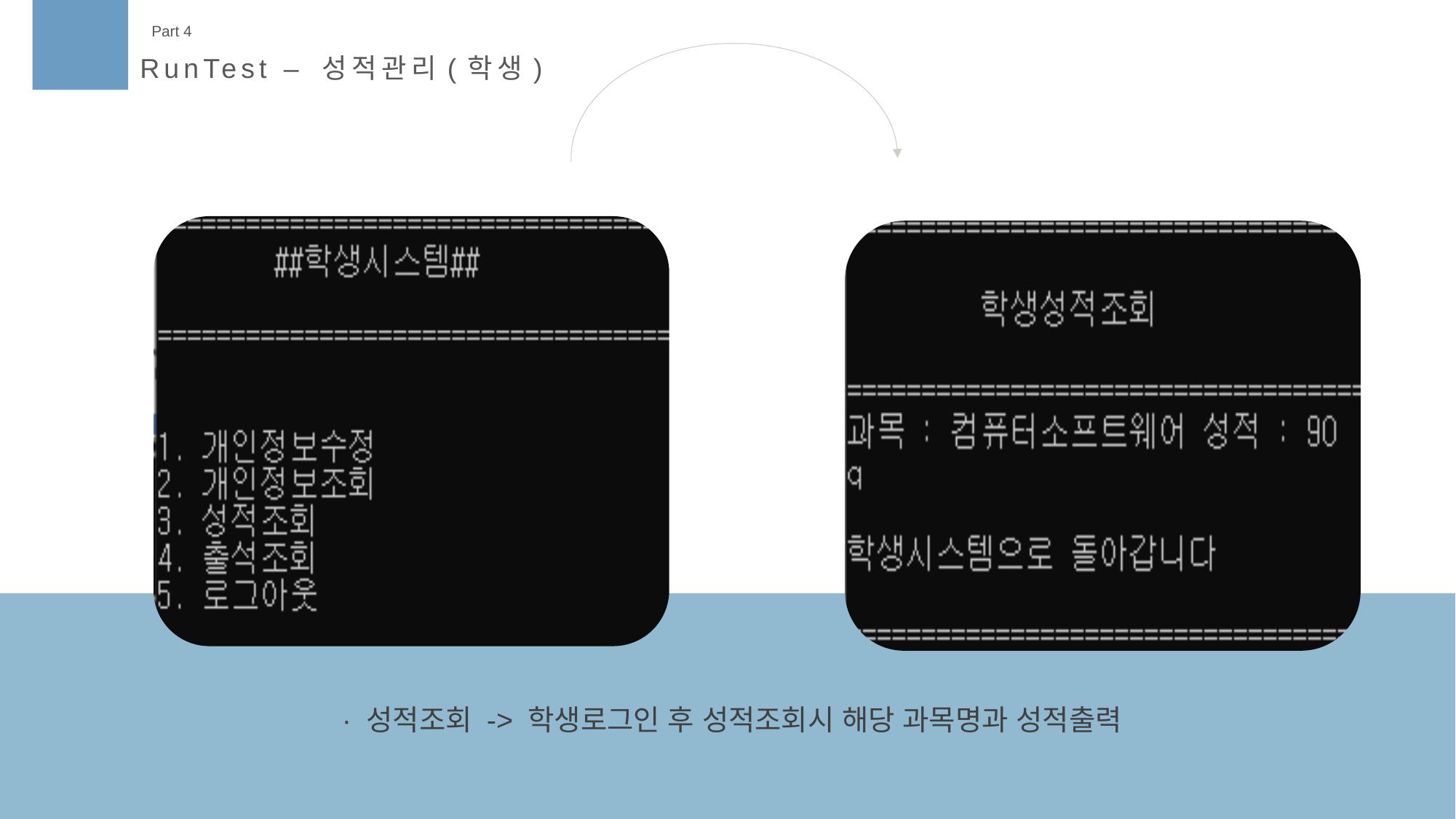

Part 4

RunTest – 성적관리(학생)

· 성적조회 -> 학생로그인 후 성적조회시 해당 과목명과 성적출력